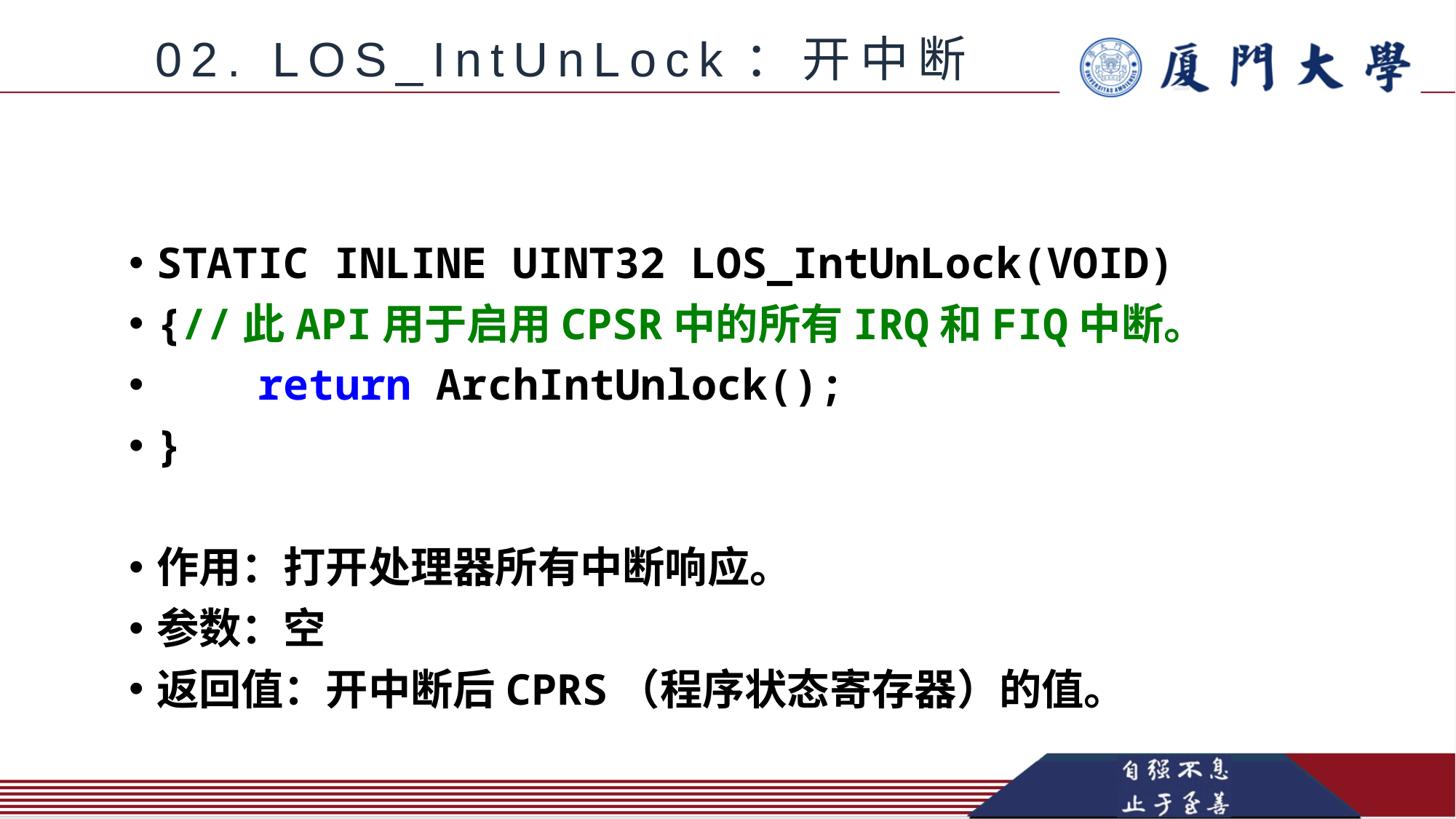

02. LOS_IntUnLock：开中断
STATIC INLINE UINT32 LOS_IntUnLock(VOID)
{//此API用于启用CPSR中的所有IRQ和FIQ中断。
    return ArchIntUnlock();
}

作用：打开处理器所有中断响应。
参数：空
返回值：开中断后CPRS（程序状态寄存器）的值。